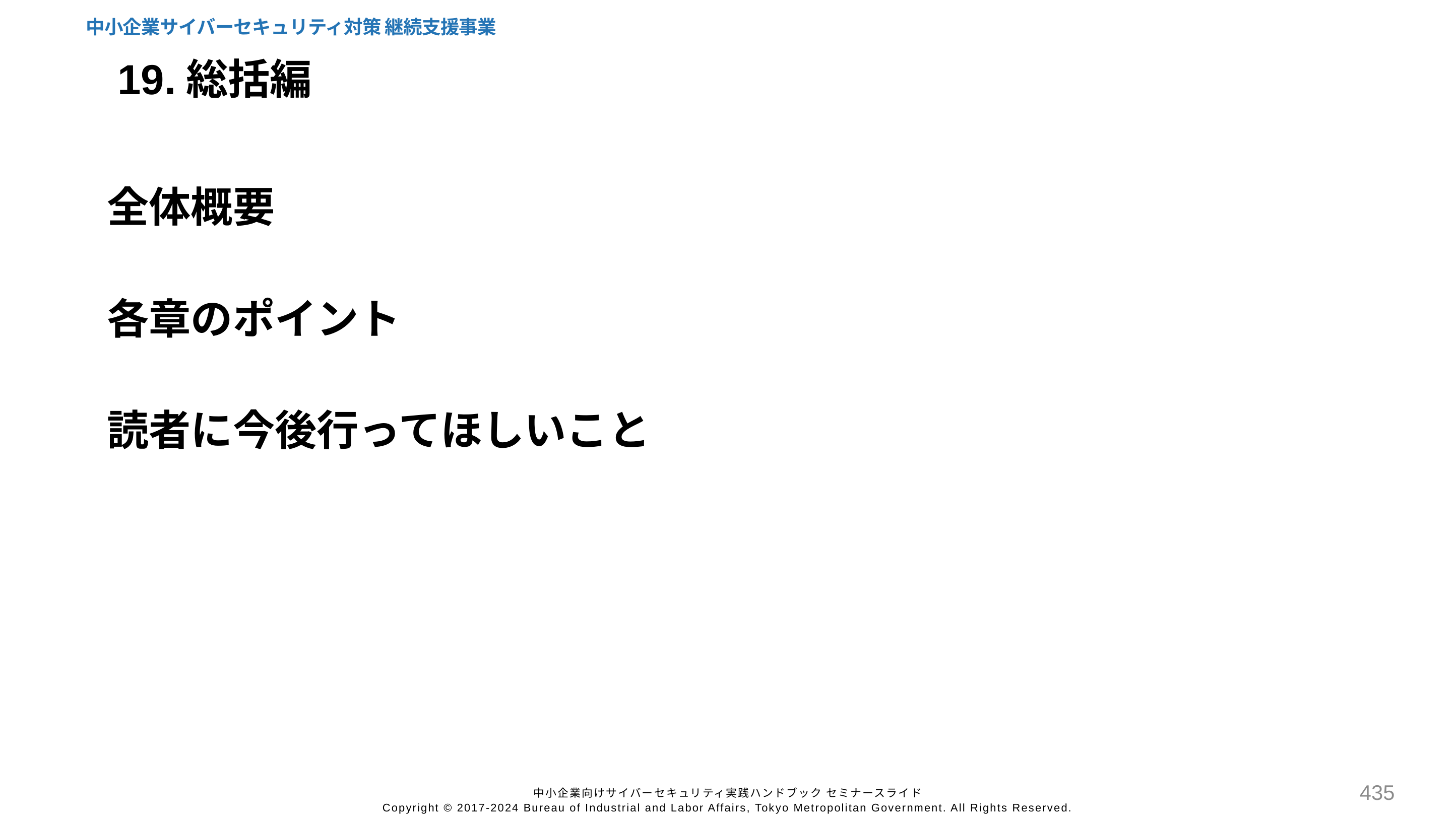

中小企業サイバーセキュリティ対策 継続支援事業
19.総括編

全体概要

各章のポイント

読者に今後行ってほしいこと
435